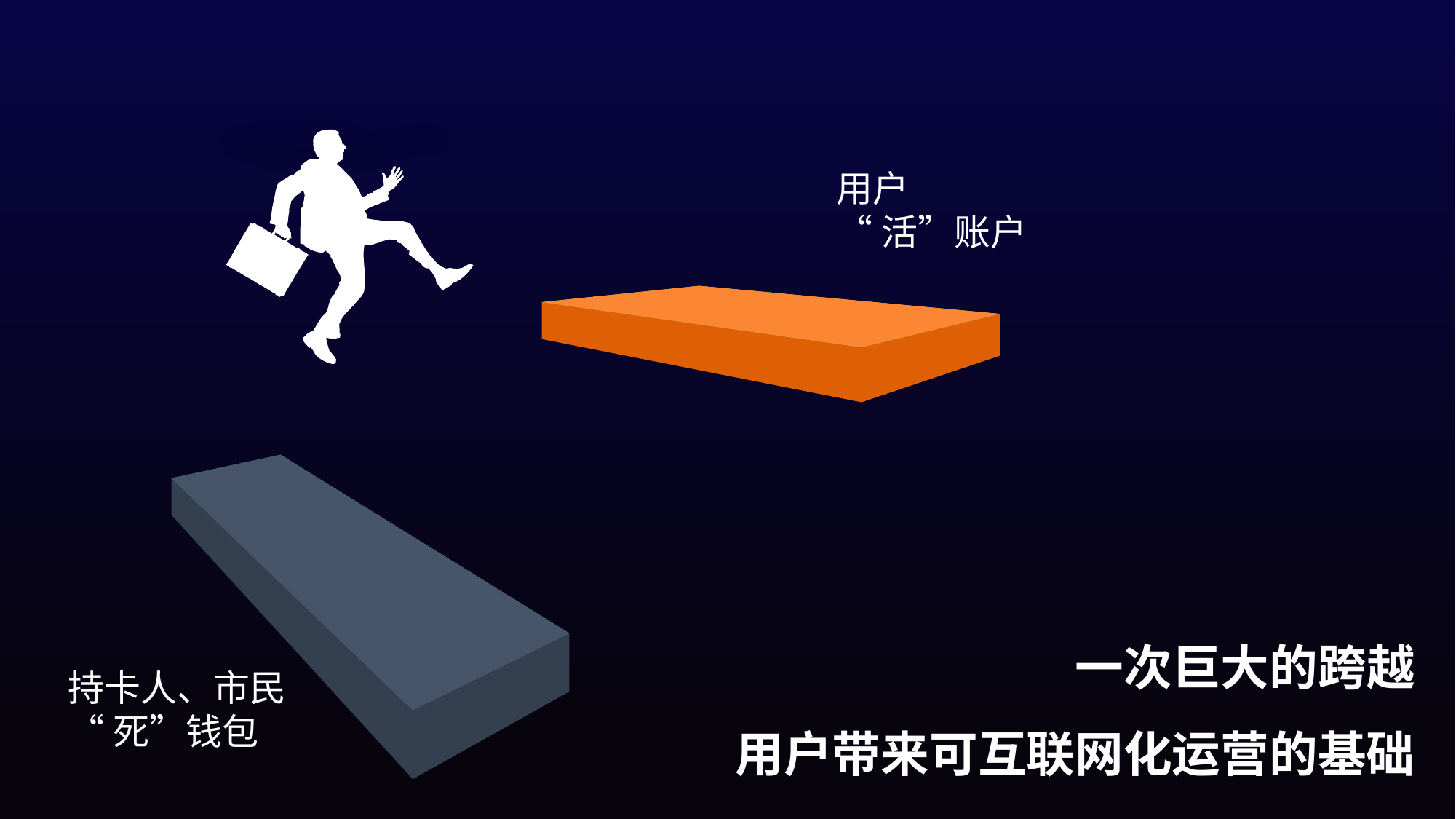

用户
“活”账户

一次巨大的跨越
用户带来可互联网化运营的基础
持卡人、市民
“死”钱包